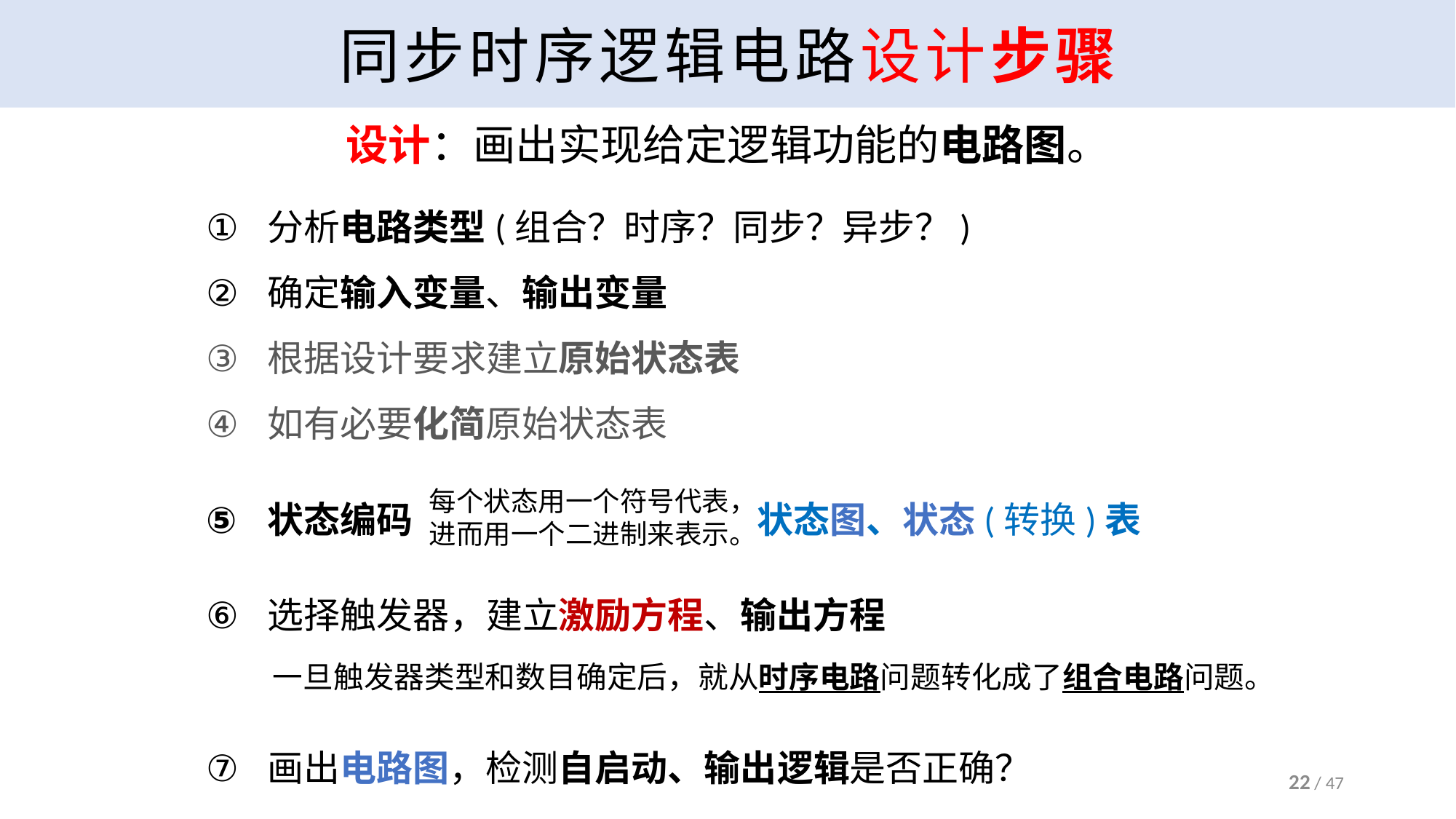

# 同步时序逻辑电路设计步骤
设计：画出实现给定逻辑功能的电路图。
分析电路类型(组合？时序？同步？异步？)
确定输入变量、输出变量
根据设计要求建立原始状态表
如有必要化简原始状态表
状态编码                                          状态图、状态(转换)表
选择触发器，建立激励方程、输出方程
画出电路图，检测自启动、输出逻辑是否正确？
每个状态用一个符号代表，进而用一个二进制来表示。
一旦触发器类型和数目确定后，就从时序电路问题转化成了组合电路问题。
22 / 47